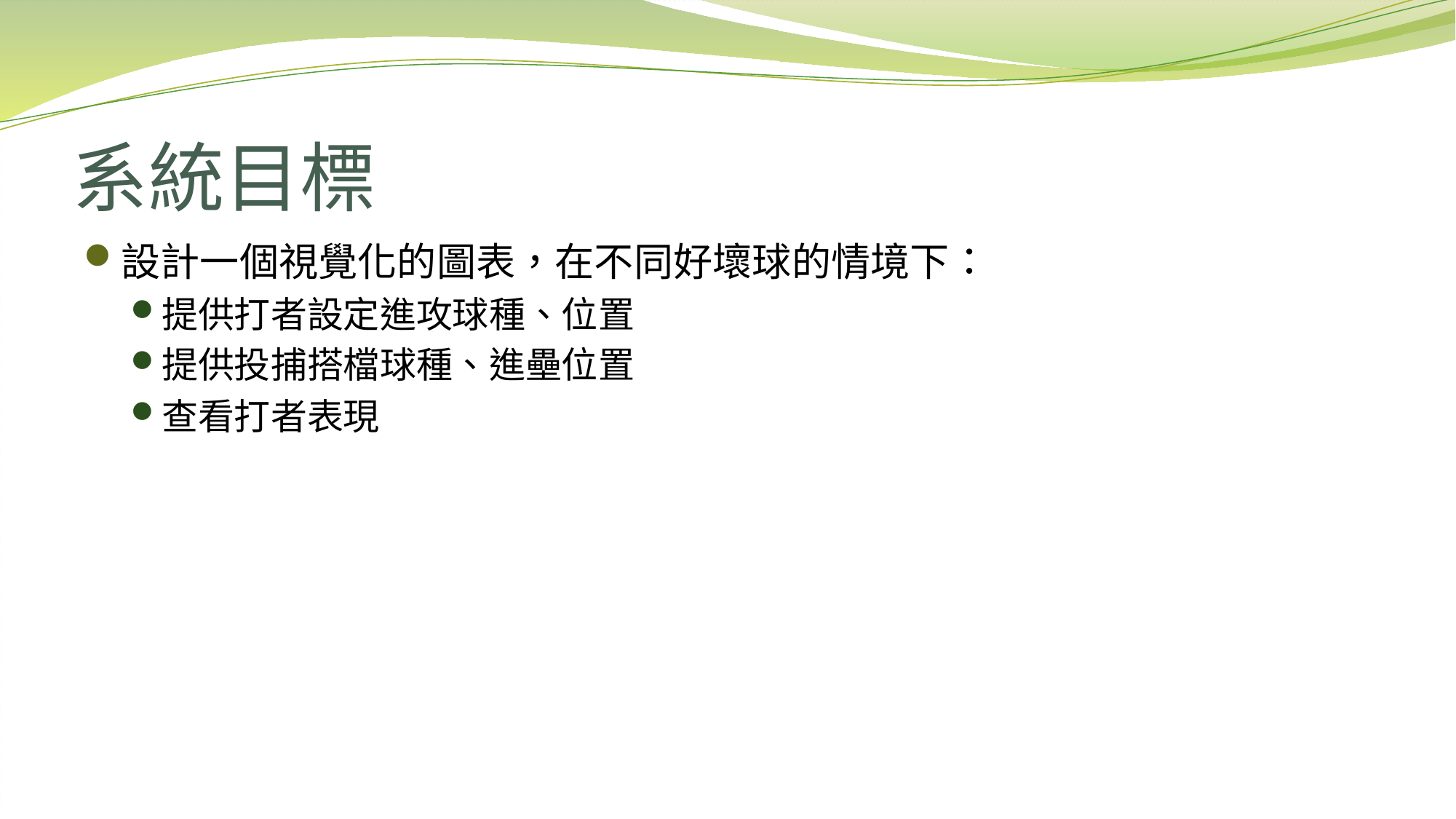

# 系統目標
設計一個視覺化的圖表，在不同好壞球的情境下：
提供打者設定進攻球種、位置
提供投捕搭檔球種、進壘位置
查看打者表現